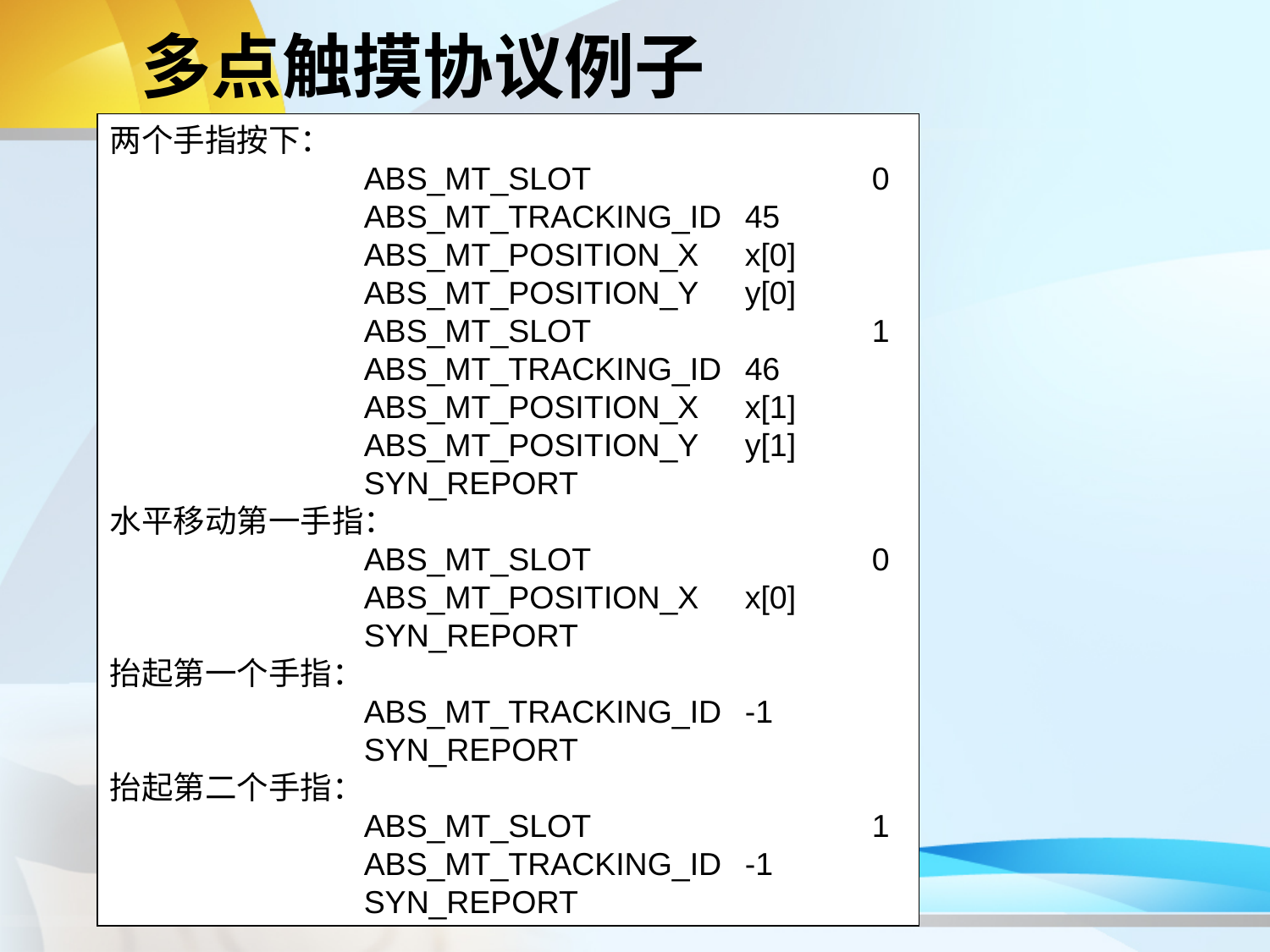

多点触摸协议例子
两个手指按下：
		ABS_MT_SLOT			0
		ABS_MT_TRACKING_ID	45
		ABS_MT_POSITION_X	x[0]
		ABS_MT_POSITION_Y	y[0]
		ABS_MT_SLOT			1
		ABS_MT_TRACKING_ID	46
		ABS_MT_POSITION_X	x[1]
		ABS_MT_POSITION_Y	y[1]
		SYN_REPORT
水平移动第一手指：
		ABS_MT_SLOT			0
		ABS_MT_POSITION_X	x[0]
		SYN_REPORT
抬起第一个手指：
		ABS_MT_TRACKING_ID	-1
		SYN_REPORT
抬起第二个手指：
		ABS_MT_SLOT			1
		ABS_MT_TRACKING_ID	-1
		SYN_REPORT